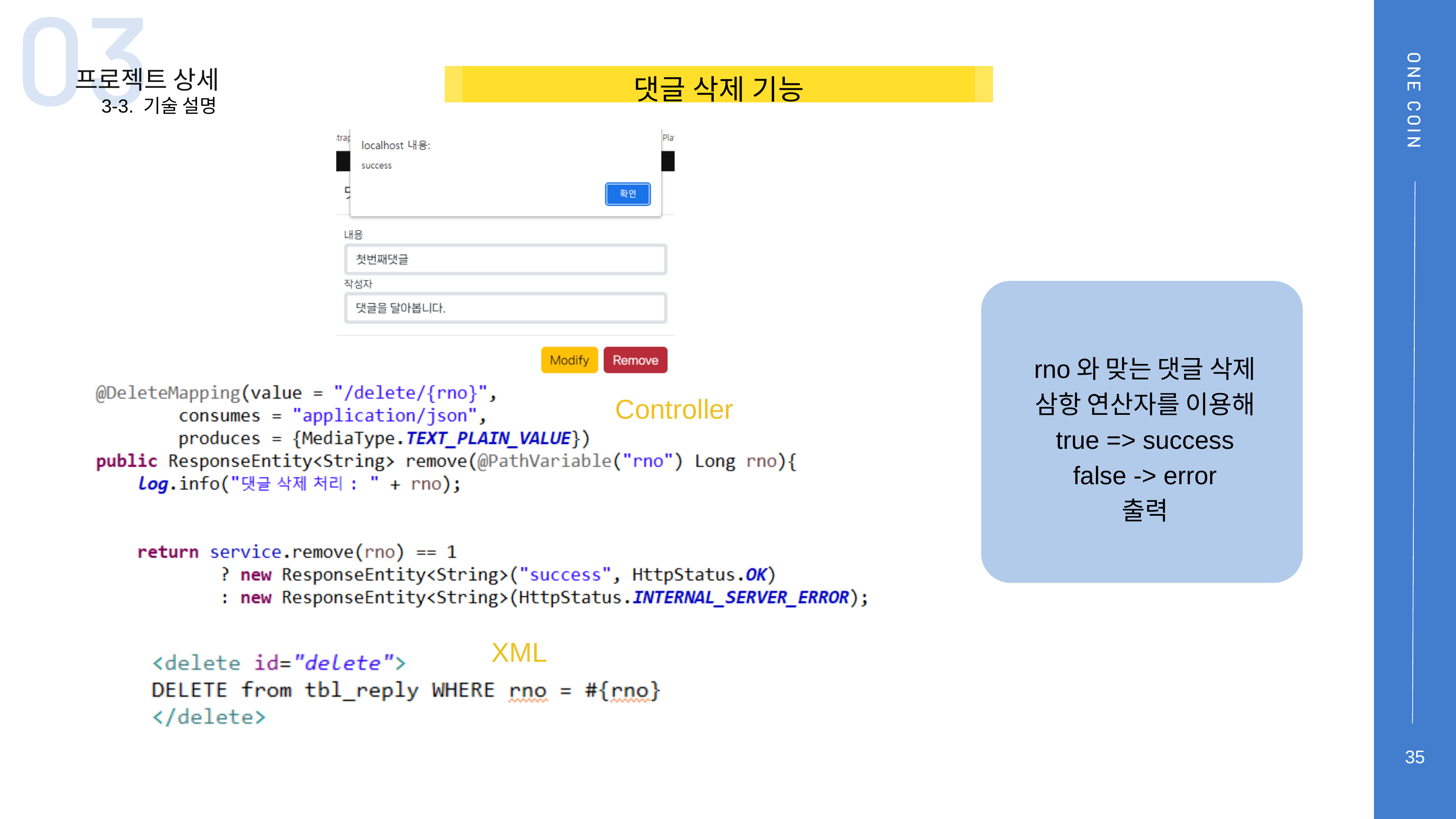

03
프로젝트 상세

댓글 삭제 기능
3-3. 기술 설명
ONE COIN

rno와 맞는 댓글 삭제
삼항 연산자를 이용해
true => success
false -> error
출력

Controller
XML

35